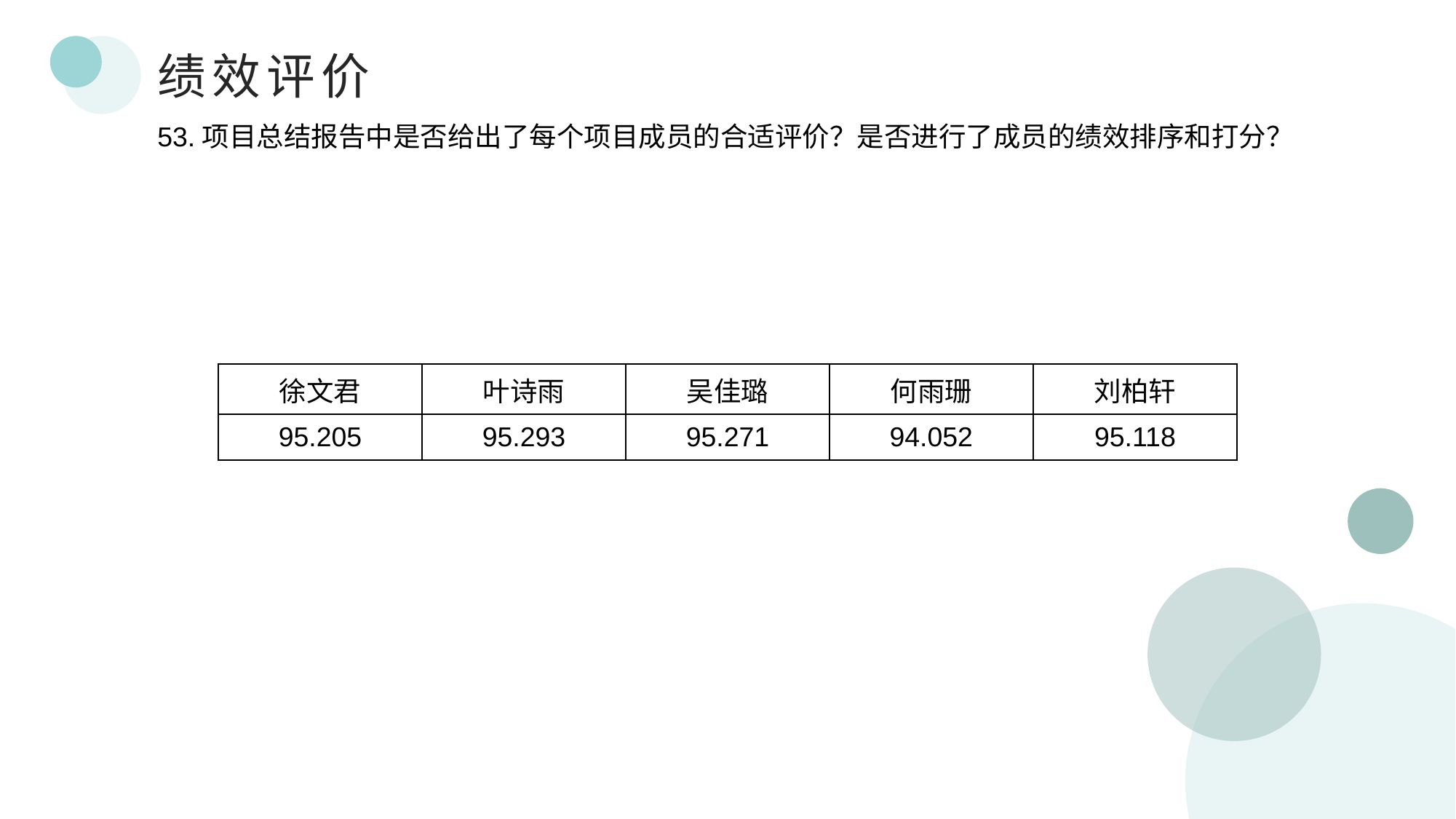

绩效评价
53.项目总结报告中是否给出了每个项目成员的合适评价？是否进行了成员的绩效排序和打分？
| 徐文君 | 叶诗雨 | 吴佳璐 | 何雨珊 | 刘柏轩 |
| --- | --- | --- | --- | --- |
| 95.205 | 95.293 | 95.271 | 94.052 | 95.118 |

86